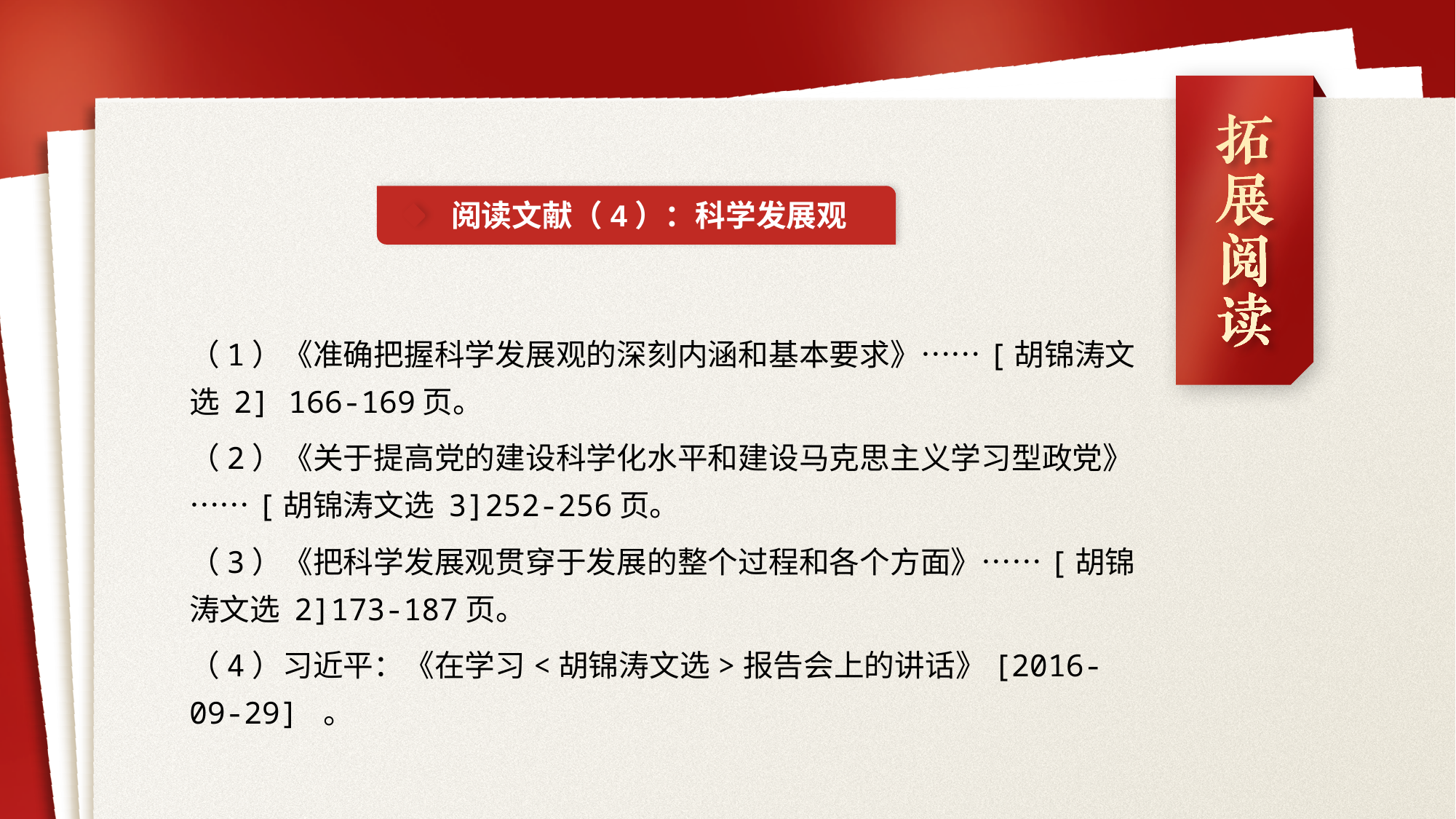

阅读文献（4）：科学发展观

（1）《准确把握科学发展观的深刻内涵和基本要求》……[胡锦涛文选 2] 166-169页。
（2）《关于提高党的建设科学化水平和建设马克思主义学习型政党》……[胡锦涛文选 3]252-256页。
（3）《把科学发展观贯穿于发展的整个过程和各个方面》……[胡锦涛文选 2]173-187页。
（4）习近平：《在学习<胡锦涛文选>报告会上的讲话》[2016-09-29] 。